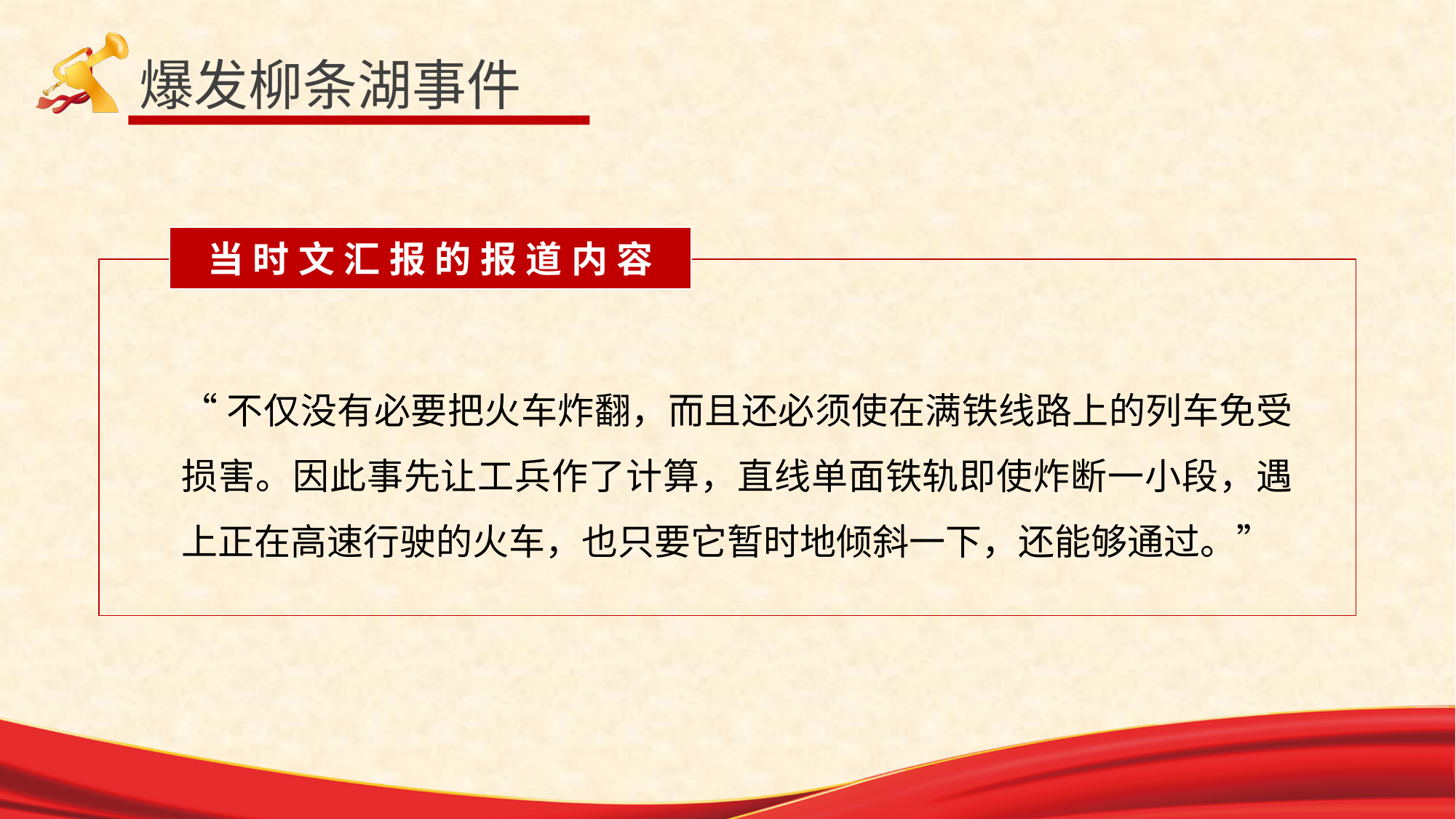

爆发柳条湖事件
当时文汇报的报道内容

“不仅没有必要把火车炸翻，而且还必须使在满铁线路上的列车免受损害。因此事先让工兵作了计算，直线单面铁轨即使炸断一小段，遇上正在高速行驶的火车，也只要它暂时地倾斜一下，还能够通过。”